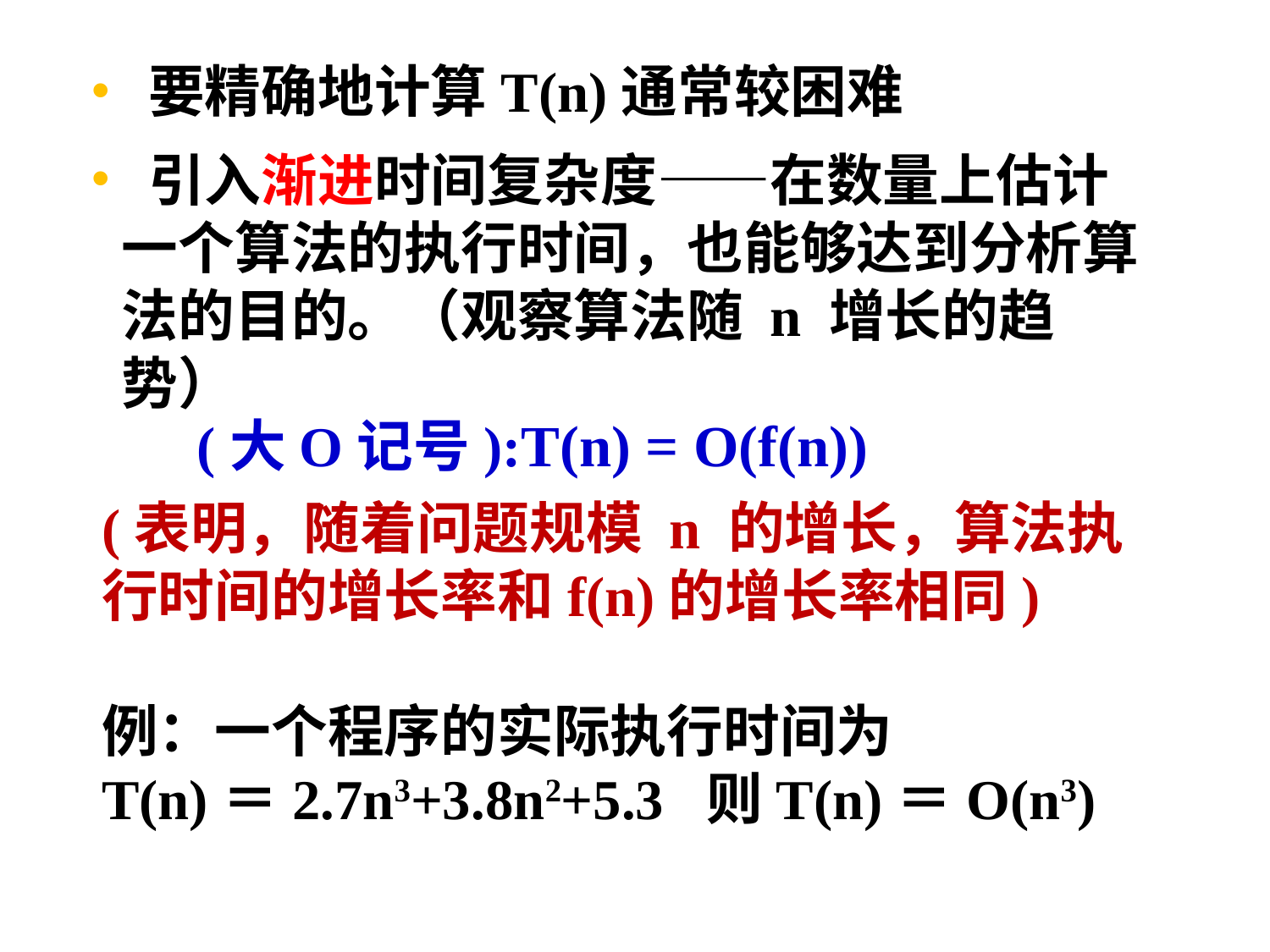

要精确地计算T(n)通常较困难
 引入渐进时间复杂度——在数量上估计一个算法的执行时间，也能够达到分析算法的目的。（观察算法随 n 增长的趋势）

 (大Ο记号):T(n) = O(f(n))
(表明，随着问题规模 n 的增长，算法执行时间的增长率和f(n)的增长率相同)

例：一个程序的实际执行时间为
T(n)＝2.7n3+3.8n2+5.3  则T(n)＝Ο(n3)